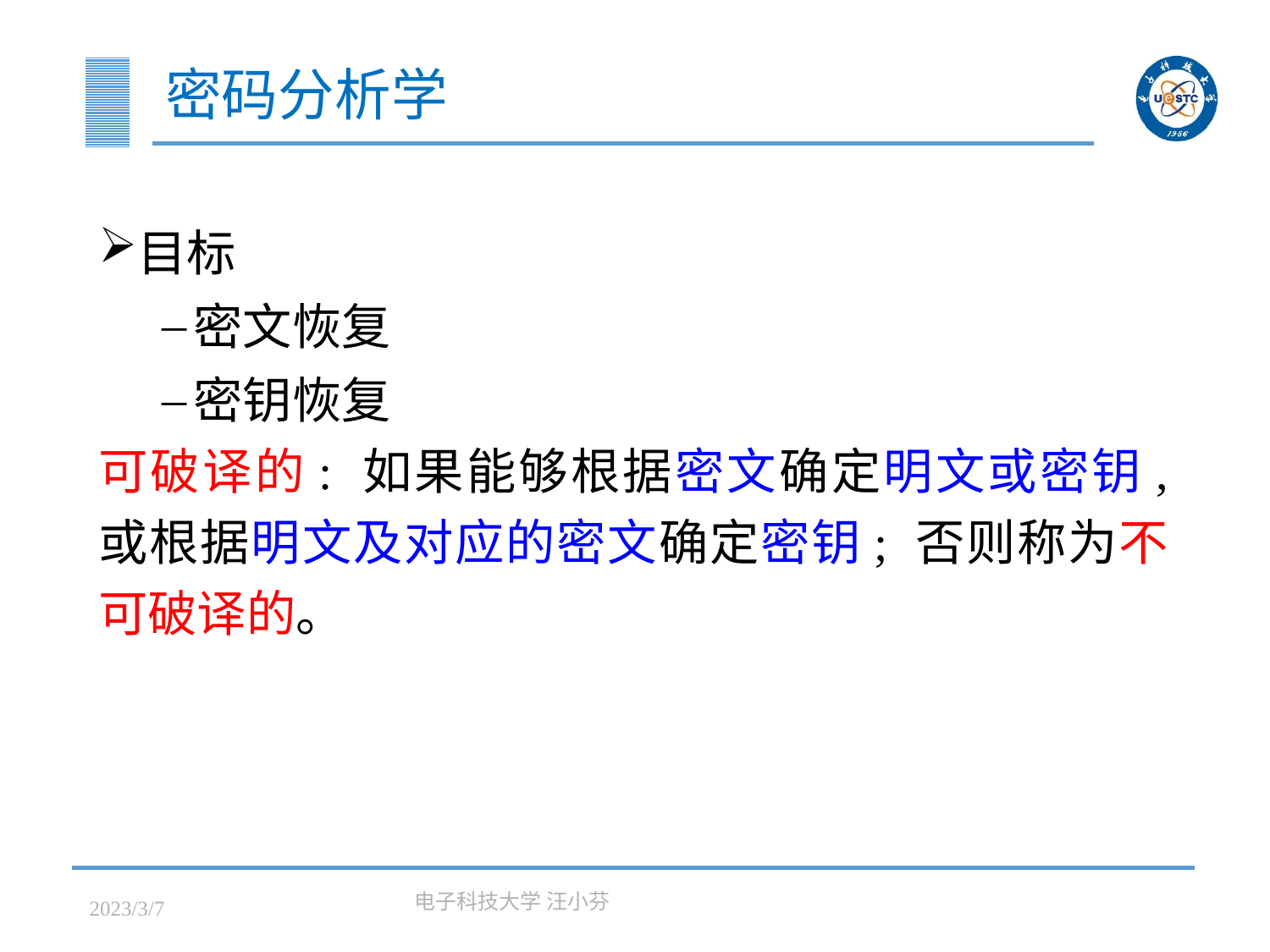

# 密码分析学
目标
密文恢复
密钥恢复
可破译的: 如果能够根据密文确定明文或密钥, 或根据明文及对应的密文确定密钥; 否则称为不可破译的。

2023/3/7
电子科技大学 汪小芬